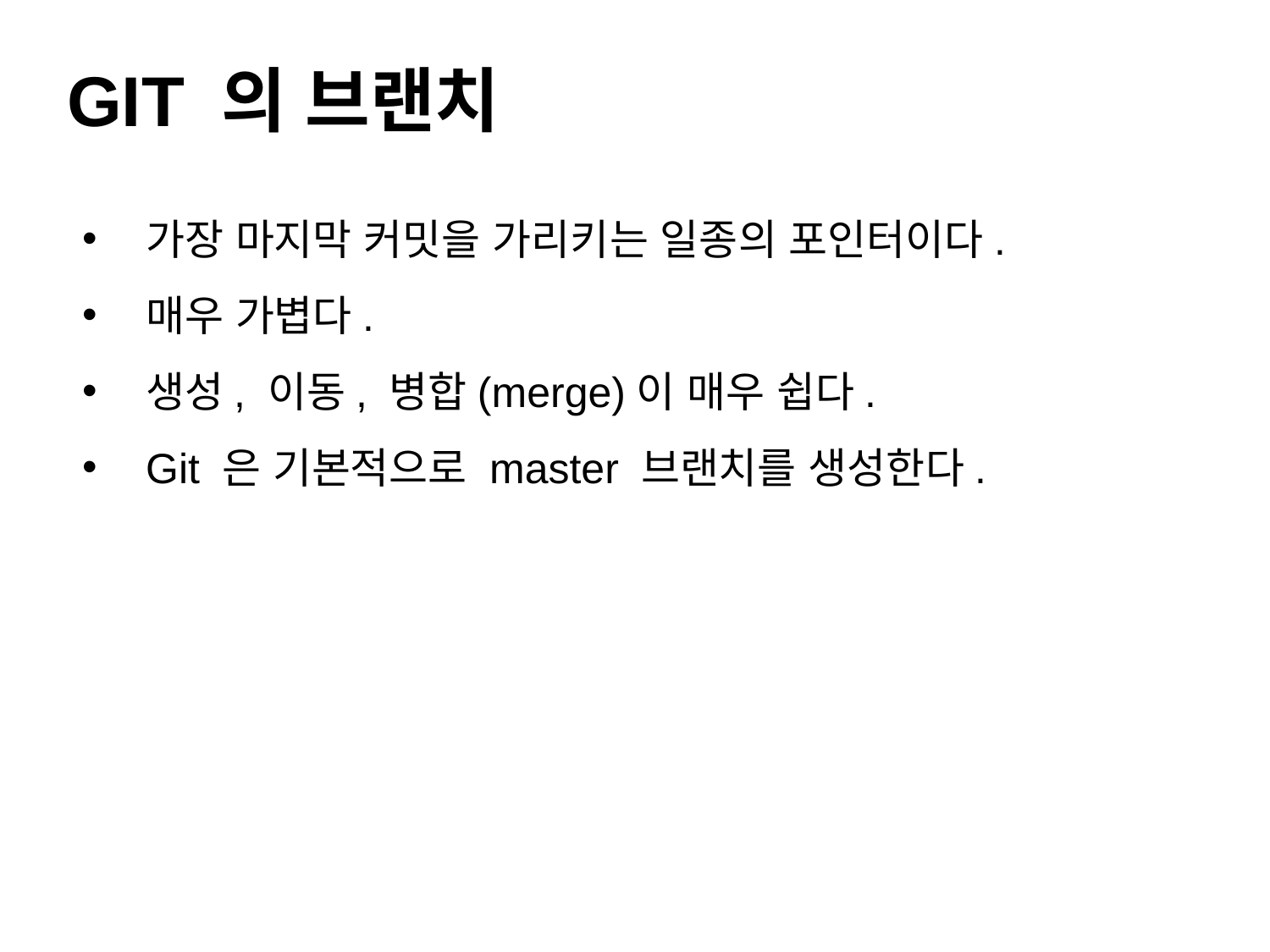

#
GIT 의 브랜치
가장 마지막 커밋을 가리키는 일종의 포인터이다.
매우 가볍다.
생성, 이동, 병합(merge)이 매우 쉽다.
Git 은 기본적으로 master 브랜치를 생성한다.